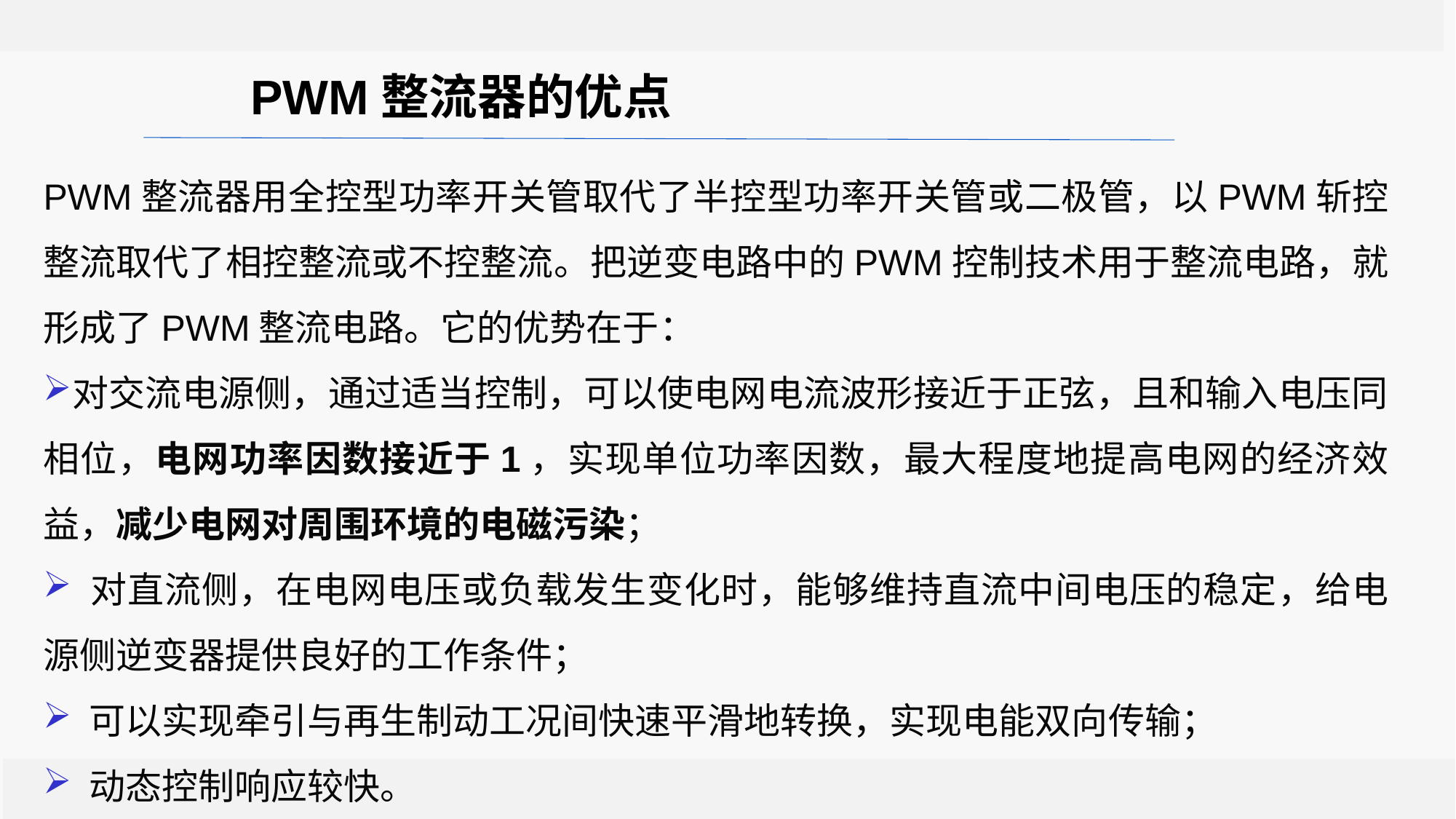

PWM整流器的优点
PWM整流器用全控型功率开关管取代了半控型功率开关管或二极管，以PWM斩控整流取代了相控整流或不控整流。把逆变电路中的PWM控制技术用于整流电路，就形成了PWM整流电路。它的优势在于：
对交流电源侧，通过适当控制，可以使电网电流波形接近于正弦，且和输入电压同相位，电网功率因数接近于1，实现单位功率因数，最大程度地提高电网的经济效益，减少电网对周围环境的电磁污染；
 对直流侧，在电网电压或负载发生变化时，能够维持直流中间电压的稳定，给电源侧逆变器提供良好的工作条件；
 可以实现牵引与再生制动工况间快速平滑地转换，实现电能双向传输；
 动态控制响应较快。